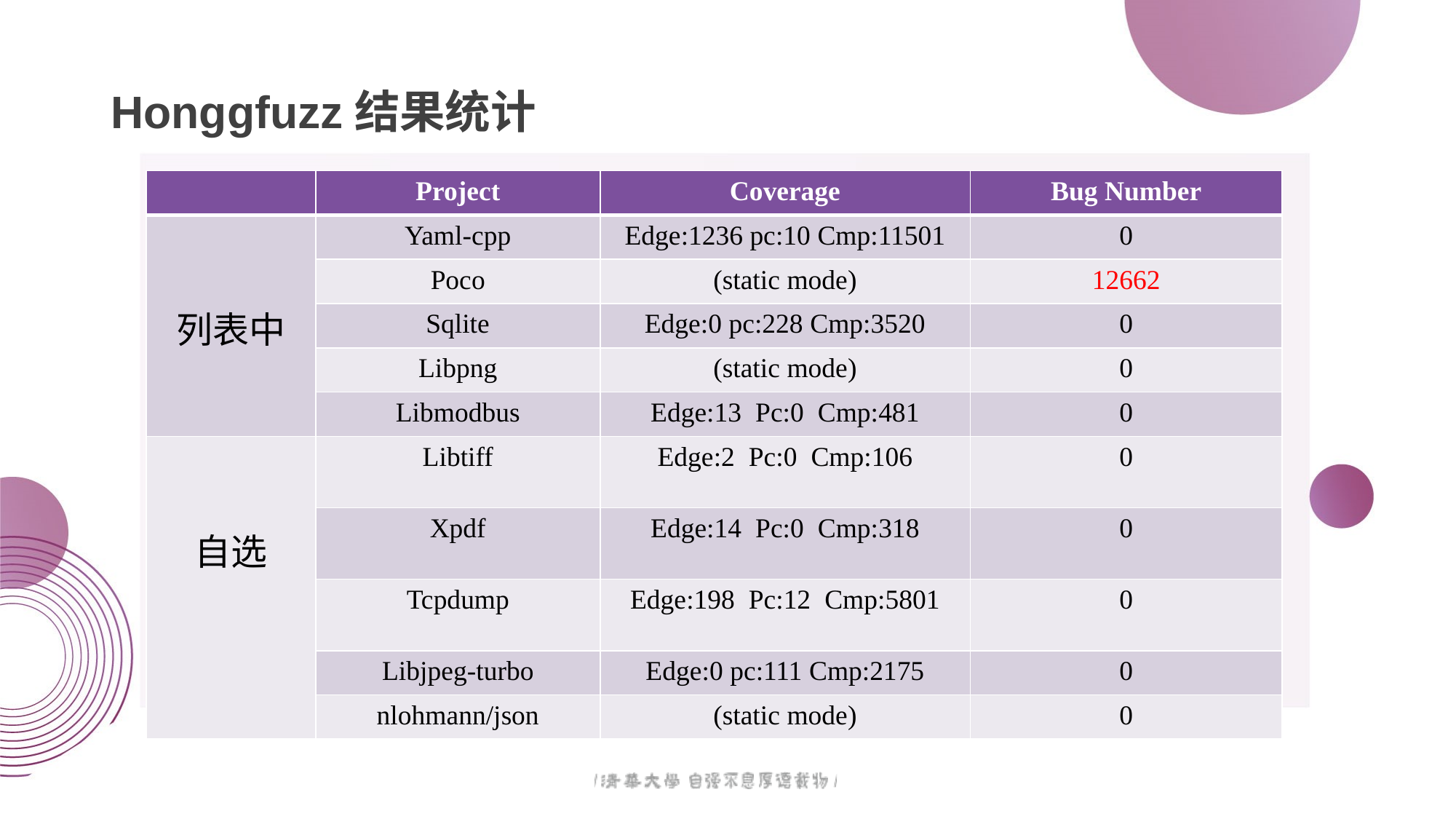

# Honggfuzz结果统计
|  | Project | Coverage | Bug Number |
| --- | --- | --- | --- |
| 列表中 | Yaml-cpp | Edge:1236 pc:10 Cmp:11501 | 0 |
|  | Poco | (static mode) | 12662 |
|  | Sqlite | Edge:0 pc:228 Cmp:3520 | 0 |
|  | Libpng | (static mode) | 0 |
|  | Libmodbus | Edge:13 Pc:0 Cmp:481 | 0 |
| 自选 | Libtiff | Edge:2 Pc:0 Cmp:106 | 0 |
|  | Xpdf | Edge:14 Pc:0 Cmp:318 | 0 |
|  | Tcpdump | Edge:198 Pc:12 Cmp:5801 | 0 |
|  | Libjpeg-turbo | Edge:0 pc:111 Cmp:2175 | 0 |
|  | nlohmann/json | (static mode) | 0 |